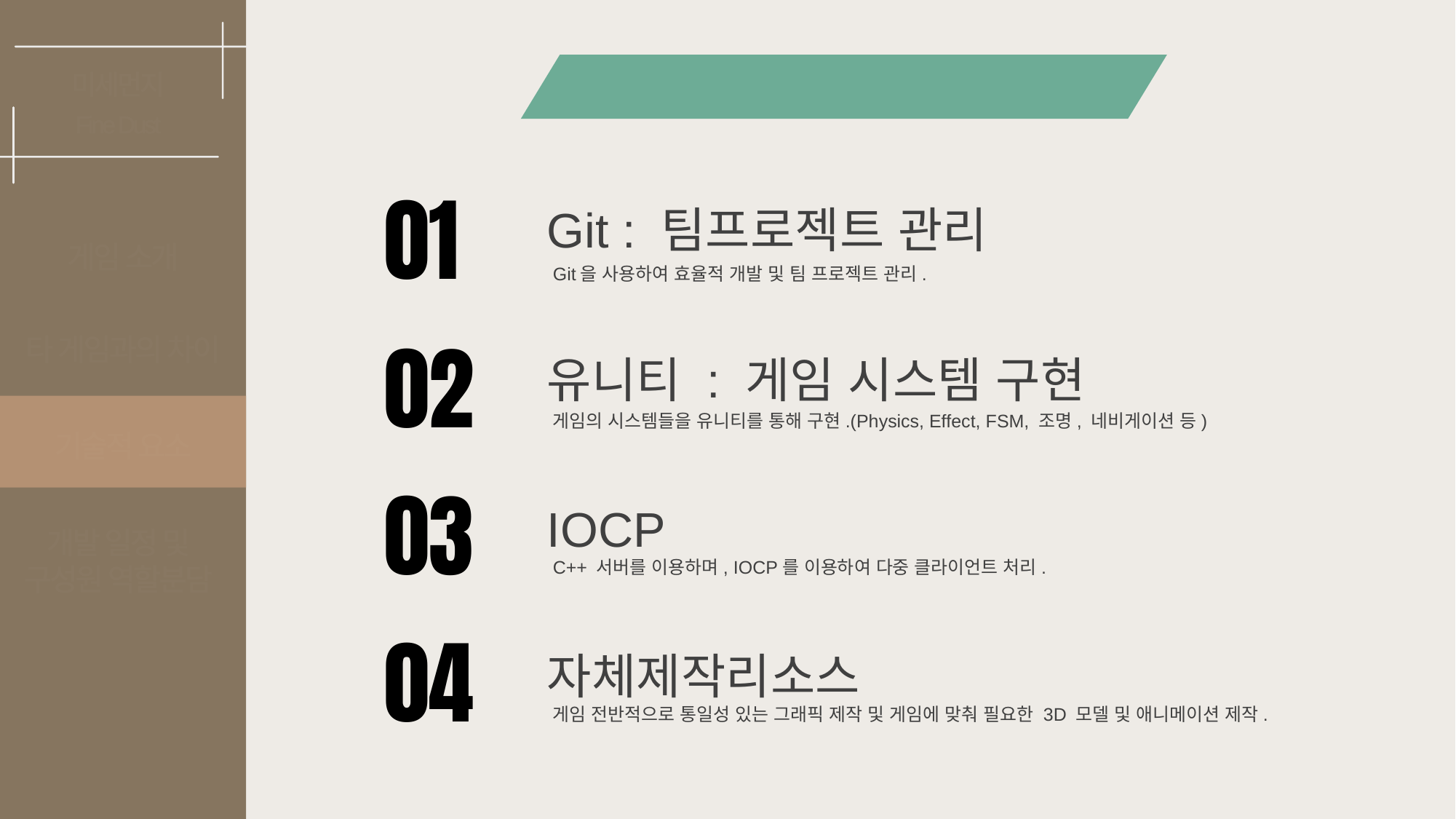

게임 구현 기술 및 연구 분야
미세먼지
Fine Dust
01
Git : 팀프로젝트 관리
게임 소개
Git을 사용하여 효율적 개발 및 팀 프로젝트 관리.
타 게임과의 차이
02
유니티 : 게임 시스템 구현

게임의 시스템들을 유니티를 통해 구현.(Physics, Effect, FSM, 조명, 네비게이션 등)
기술적 요소
03
IOCP
개발 일정 및
구성원 역할분담
C++ 서버를 이용하며, IOCP를 이용하여 다중 클라이언트 처리.
04
자체제작리소스
게임 전반적으로 통일성 있는 그래픽 제작 및 게임에 맞춰 필요한 3D 모델 및 애니메이션 제작.